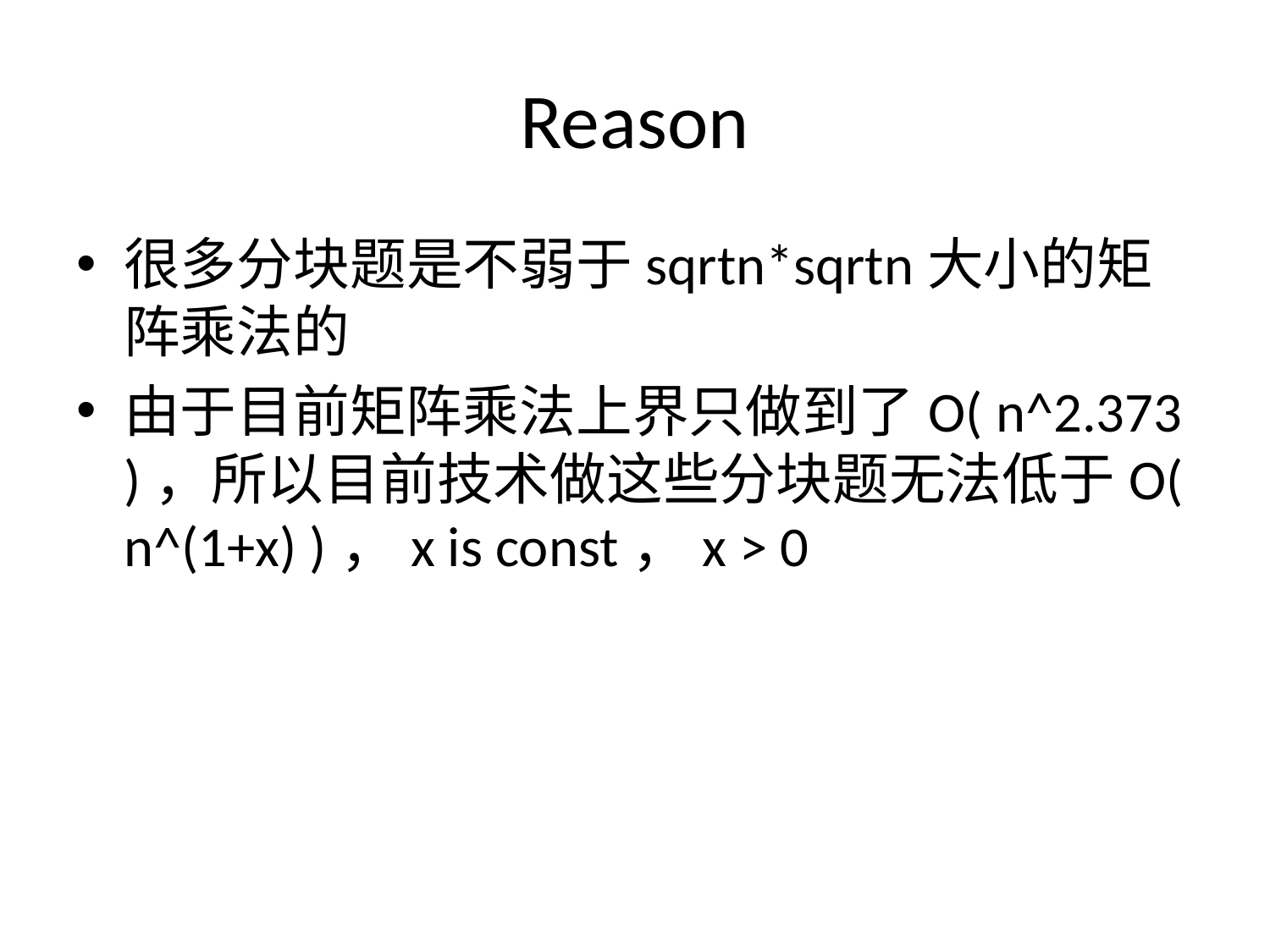

# Reason
很多分块题是不弱于sqrtn*sqrtn大小的矩阵乘法的
由于目前矩阵乘法上界只做到了O( n^2.373 )，所以目前技术做这些分块题无法低于O( n^(1+x) )，x is const，x > 0